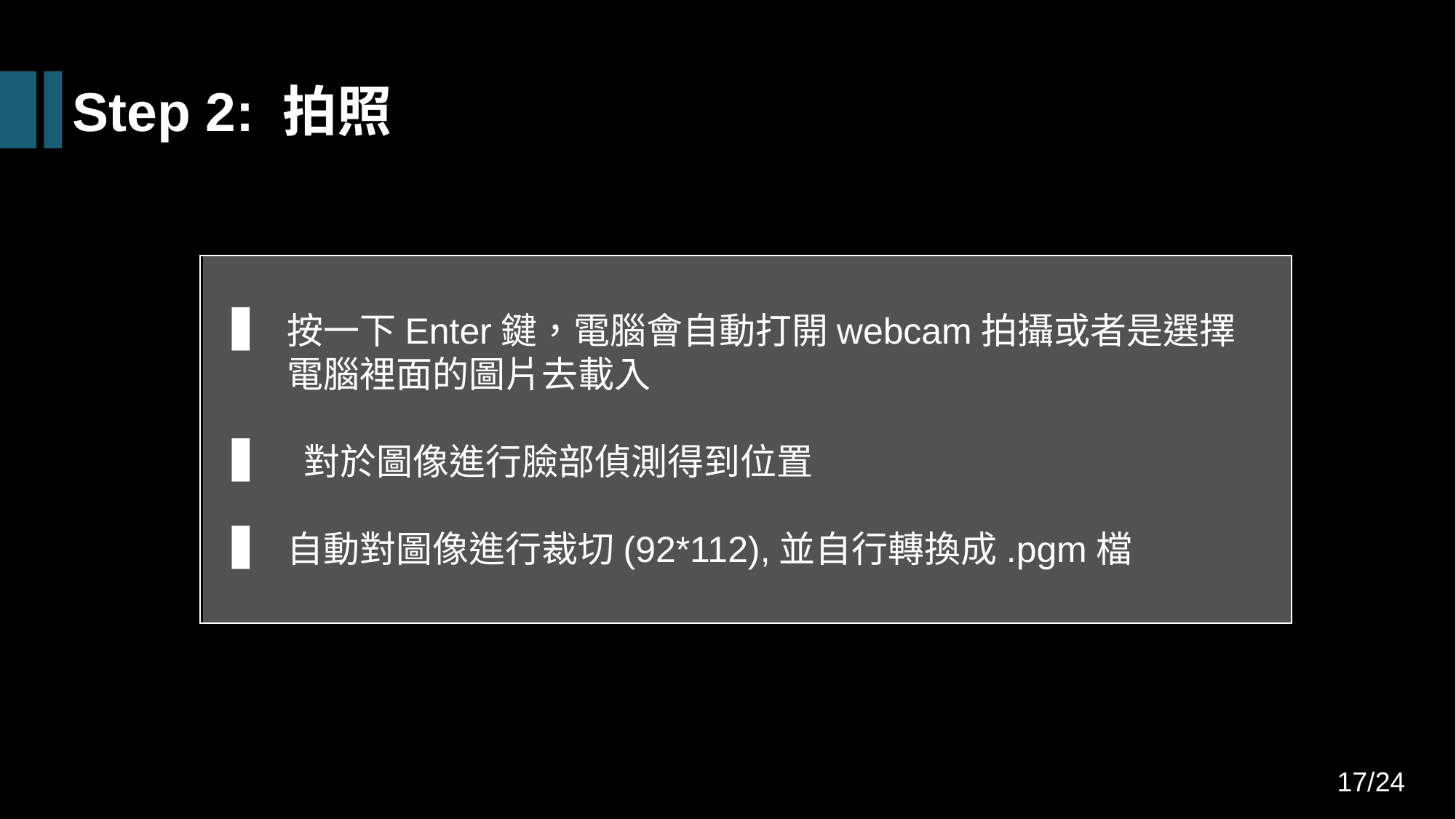

Step 2: 拍照

按一下Enter鍵，電腦會自動打開webcam拍攝或者是選擇電腦裡面的圖片去載入

 對於圖像進行臉部偵測得到位置

自動對圖像進行裁切(92*112),並自行轉換成.pgm檔
17
17/24